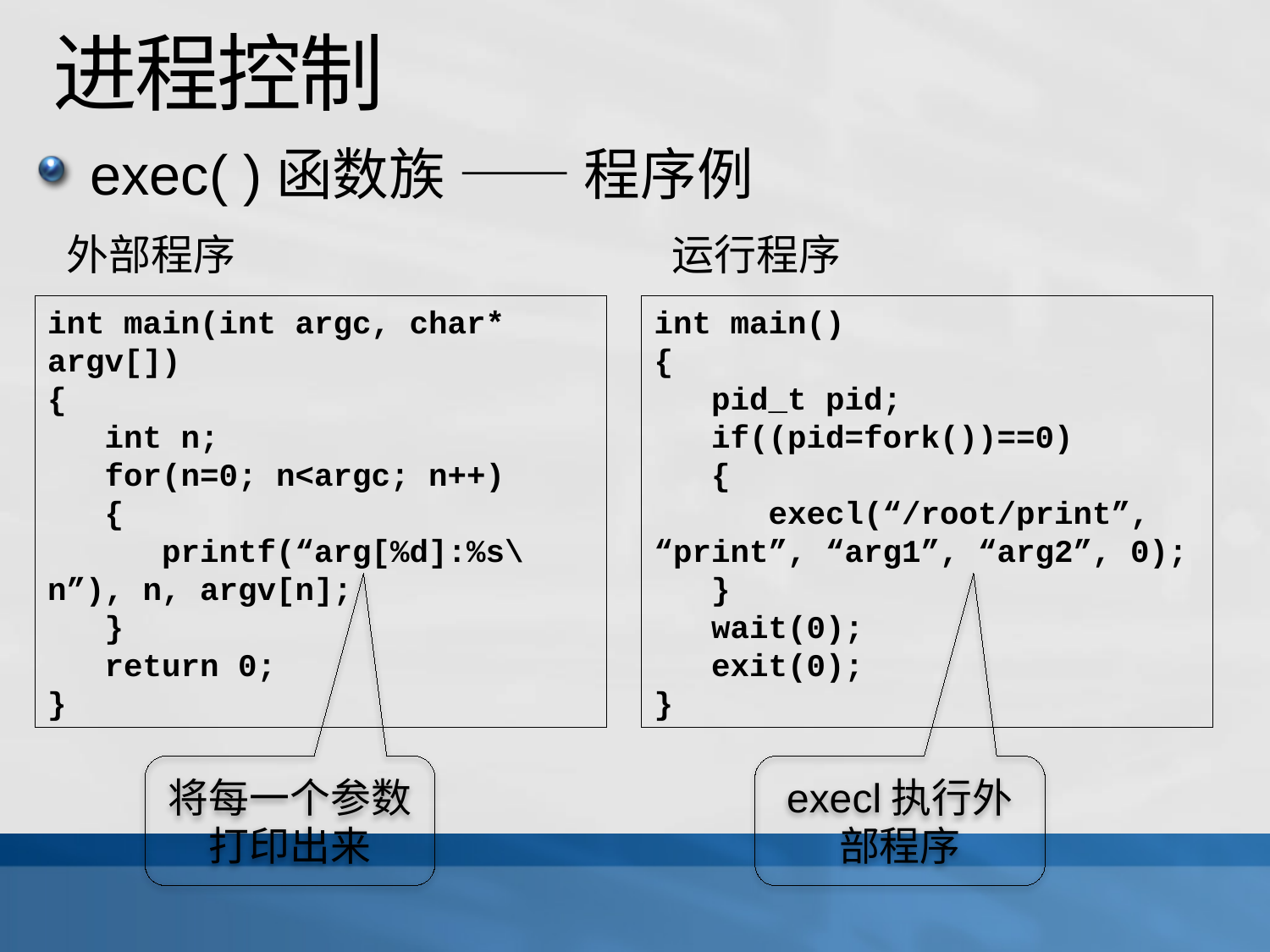

# 进程控制
exec( )函数族 —— 程序例

运行程序
外部程序
int main(int argc, char* argv[])
{
   int n;
   for(n=0; n<argc; n++)
   {
      printf(“arg[%d]:%s\n”), n, argv[n];
   }
   return 0;
}
int main()
{
   pid_t pid;
   if((pid=fork())==0)
   {
      execl(“/root/print”, “print”, “arg1”, “arg2”, 0);
   }
   wait(0);
   exit(0);
}
将每一个参数打印出来
execl执行外部程序